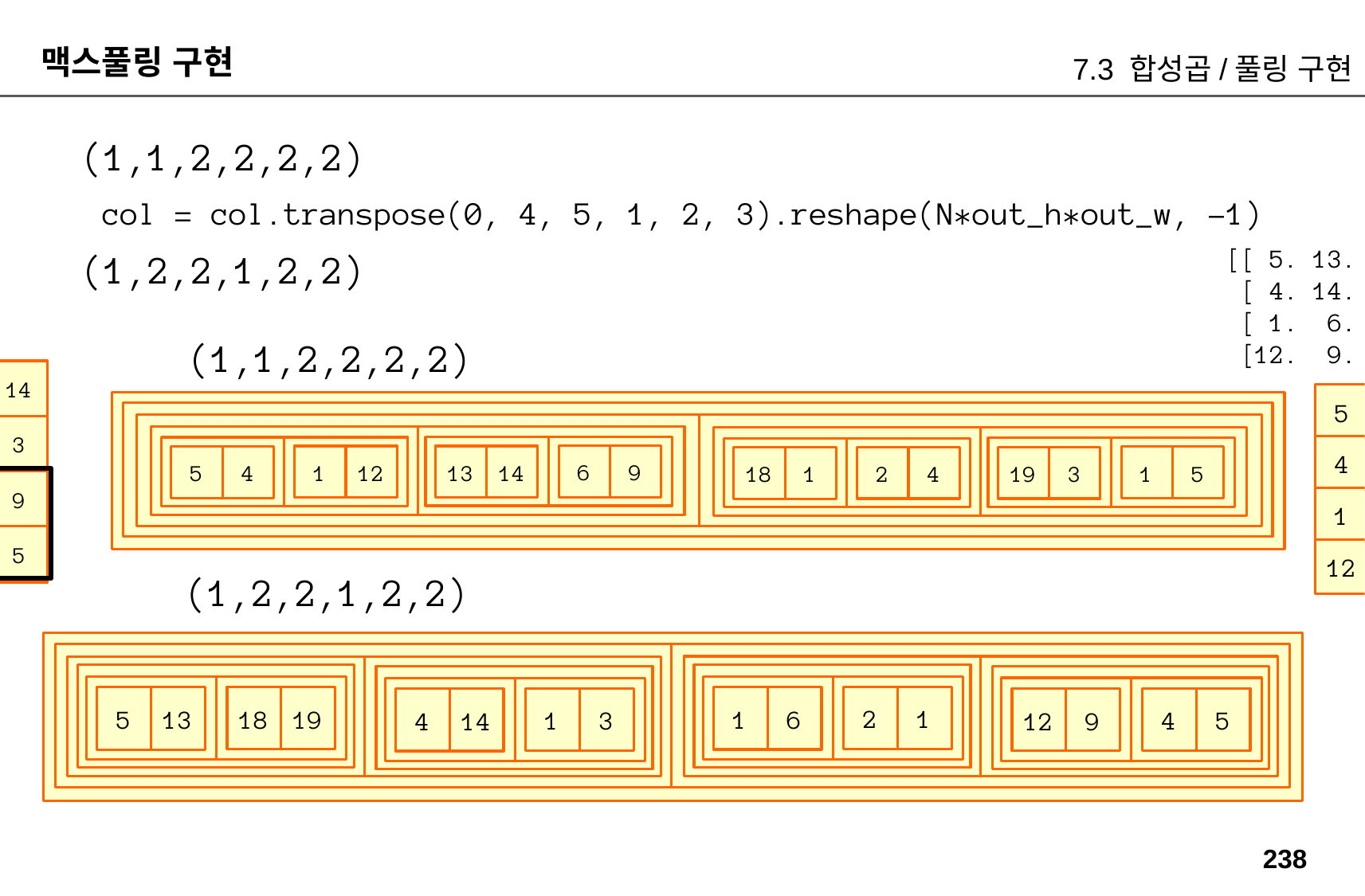

맥스풀링 구현
7.3 합성곱/풀링 구현
(1,1,2,2,2,2)
     col = col.transpose(0, 4, 5, 1, 2, 3).reshape(N*out_h*out_w, -1)
[[ 5. 13. 18. 19.]
 [ 4. 14.  1.  3.]
 [ 1.  6.  2.  1.]
 [12.  9.  4.  5.]]
(1,2,2,1,2,2)
(1,1,2,2,2,2)
5
13
4
14
18
19
1
3
1
6
12
9
2
1
4
5
5
13
18
19

4
14
1
3

6
9
1
12
13
14
5
4
1
5
2
4
19
3
18
1

1
6
2
1
12
9
4
5
(1,2,2,1,2,2)

2
1
18
19
1
6
5
13
4
5
1
3
12
9
4
14